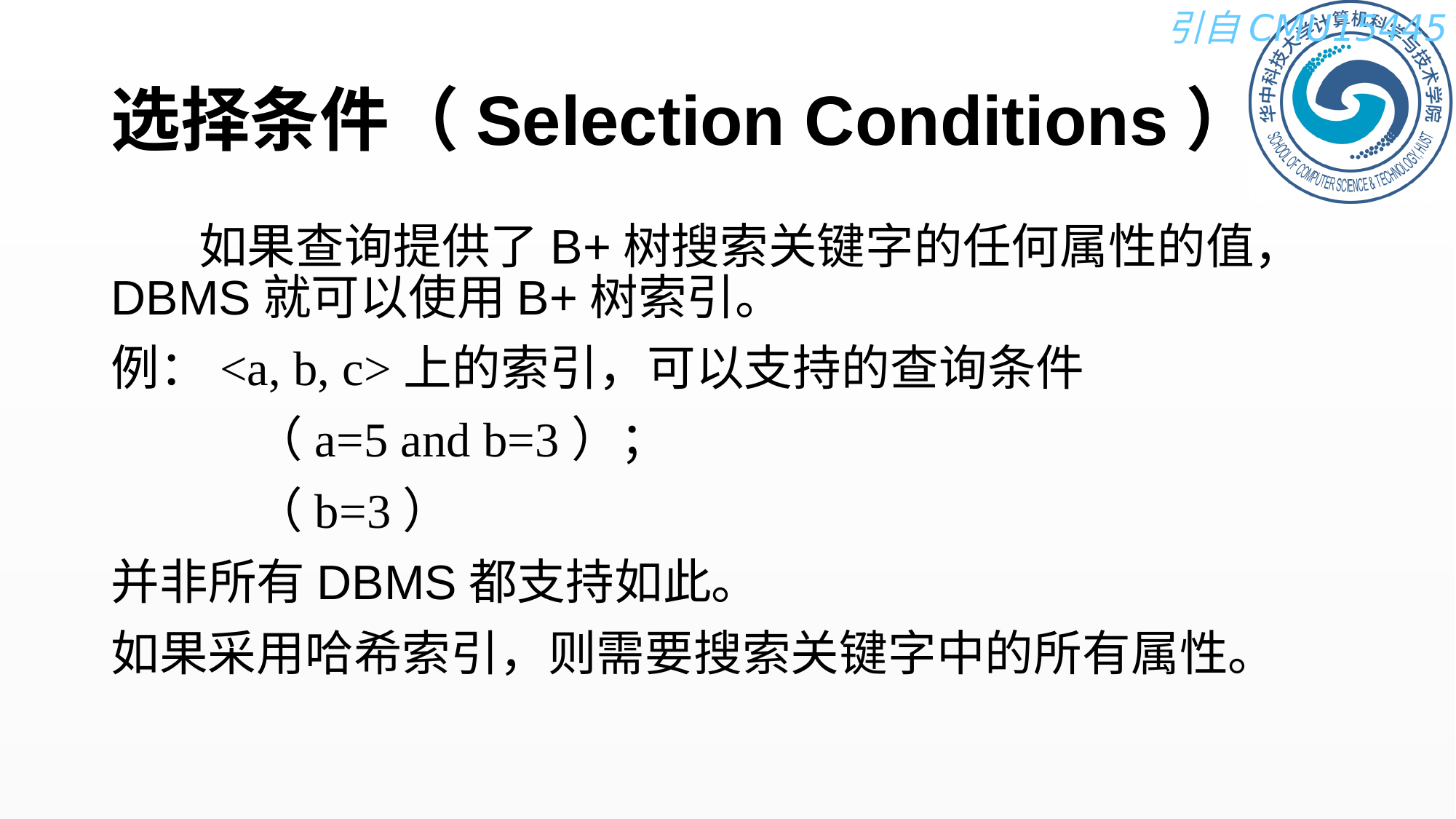

# 选择条件（Selection Conditions）
       如果查询提供了B+树搜索关键字的任何属性的值，DBMS就可以使用B+树索引。
例：<a, b, c>上的索引，可以支持的查询条件
            （a=5 and b=3）；
            （b=3）
并非所有DBMS都支持如此。
如果采用哈希索引，则需要搜索关键字中的所有属性。
64